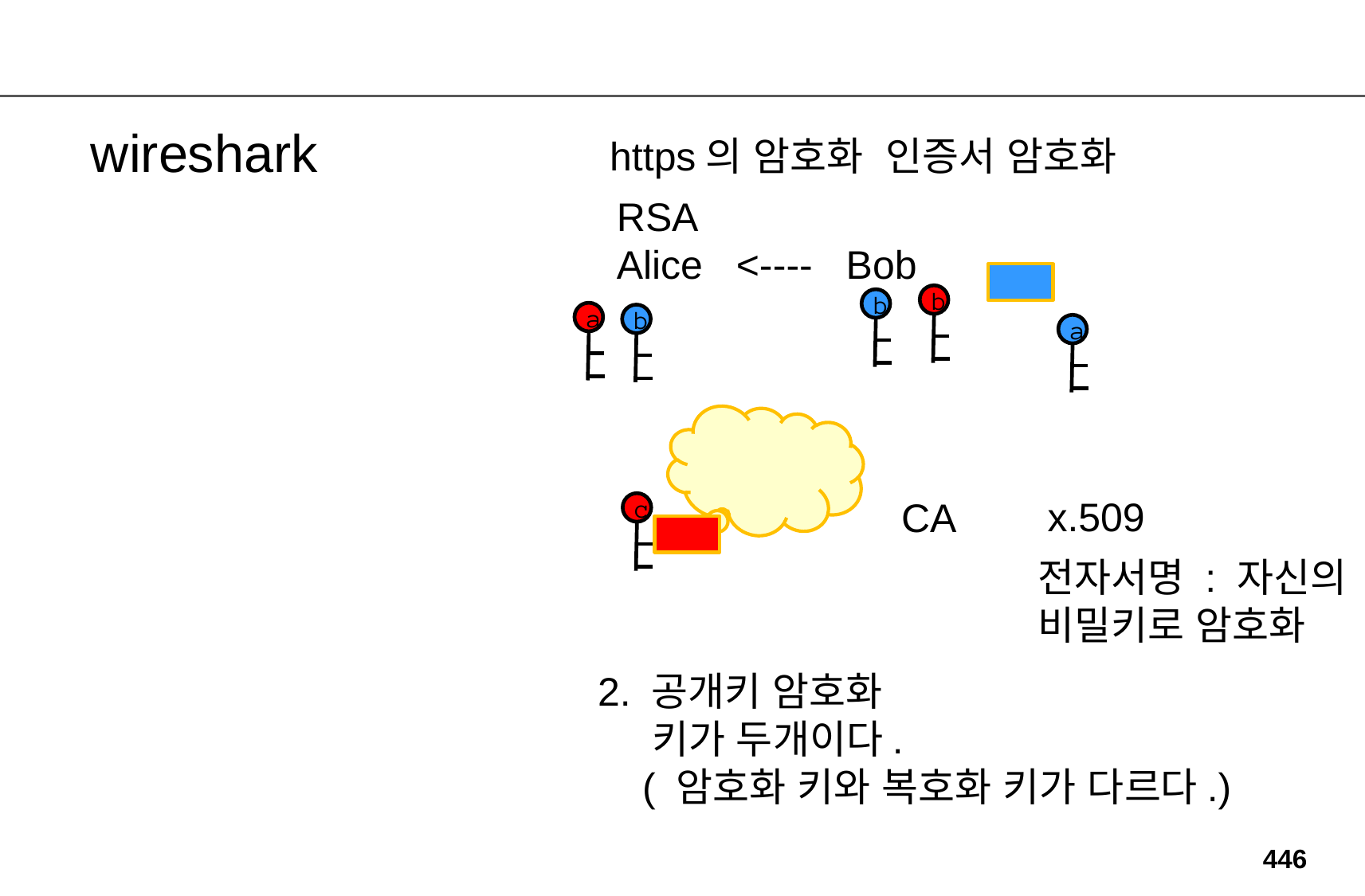

wireshark
https의 암호화  인증서 암호화
RSA
Alice   <----   Bob

b
b
a
b
a

x.509
CA
c

전자서명 : 자신의
비밀키로 암호화
2. 공개키 암호화
    키가 두개이다.
    ( 암호화 키와 복호화 키가 다르다.)